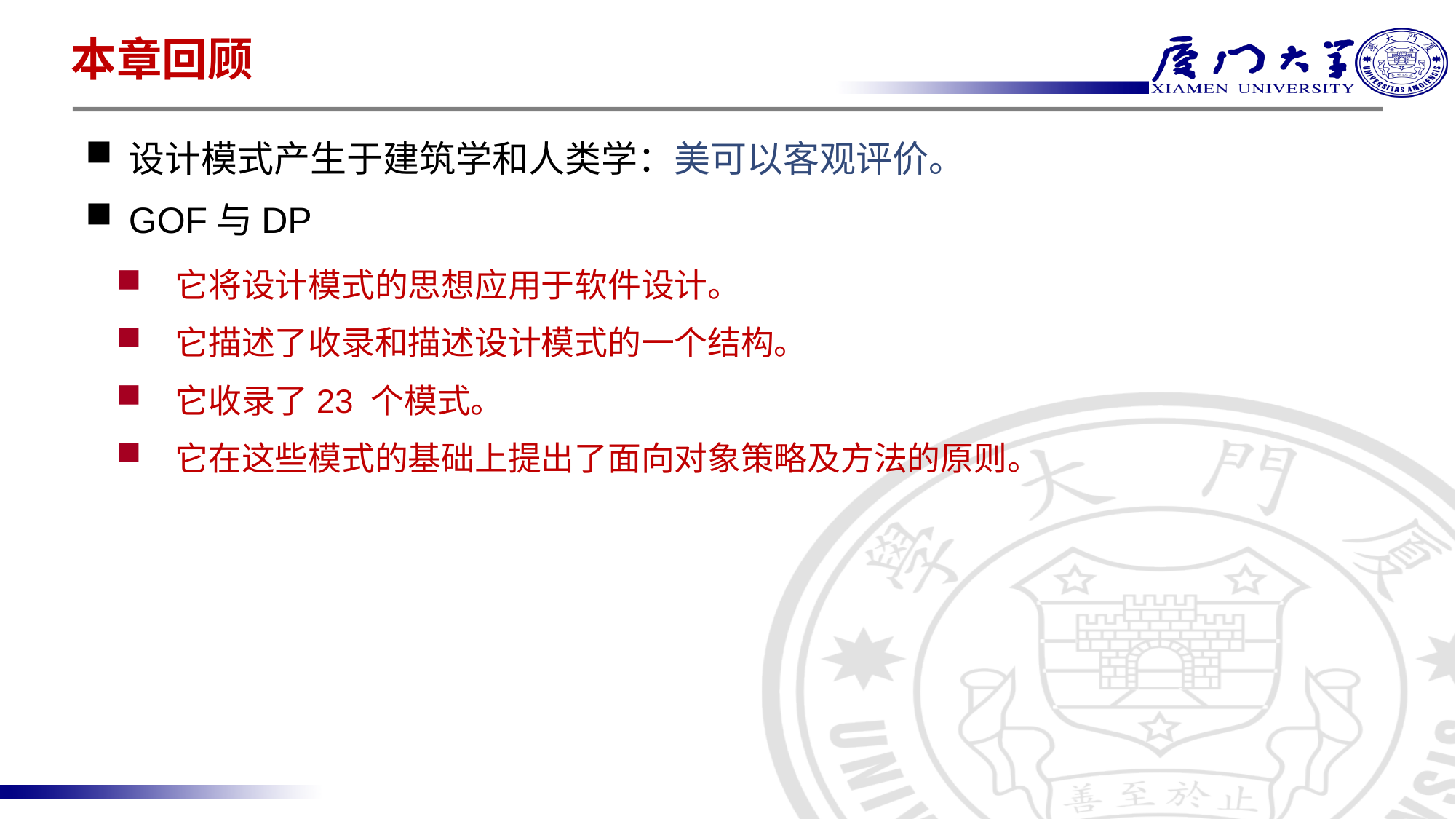

本章回顾
设计模式产生于建筑学和人类学：美可以客观评价。
GOF与DP
 它将设计模式的思想应用于软件设计。
 它描述了收录和描述设计模式的一个结构。
 它收录了23 个模式。
 它在这些模式的基础上提出了面向对象策略及方法的原则。